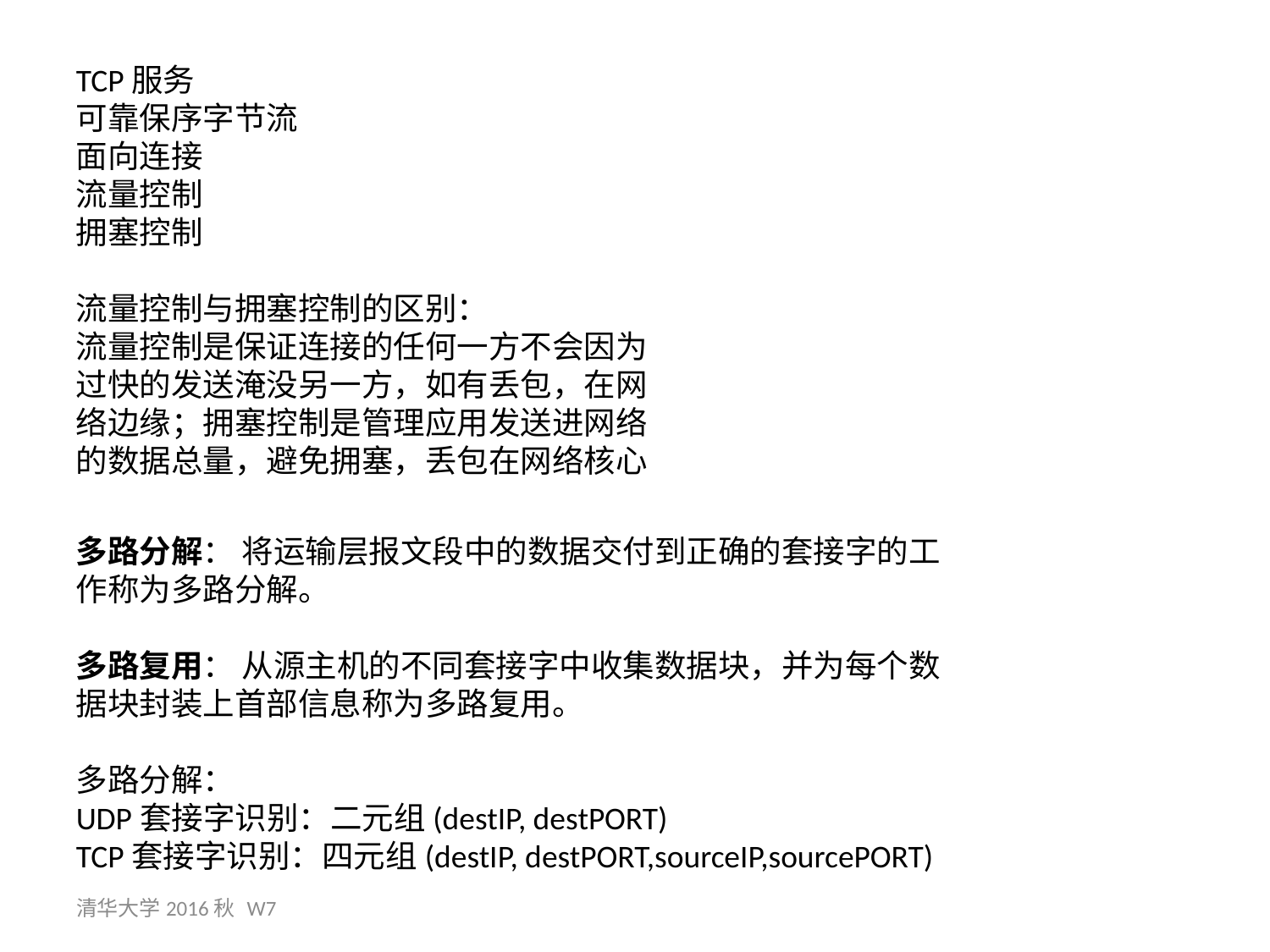

TCP服务
可靠保序字节流
面向连接
流量控制
拥塞控制

流量控制与拥塞控制的区别：
流量控制是保证连接的任何一方不会因为过快的发送淹没另一方，如有丢包，在网络边缘；拥塞控制是管理应用发送进网络的数据总量，避免拥塞，丢包在网络核心
多路分解： 将运输层报文段中的数据交付到正确的套接字的工作称为多路分解。

多路复用： 从源主机的不同套接字中收集数据块，并为每个数据块封装上首部信息称为多路复用。

多路分解：
UDP套接字识别：二元组(destIP, destPORT)
TCP套接字识别：四元组(destIP, destPORT,sourceIP,sourcePORT)
清华大学2016秋 W7
29